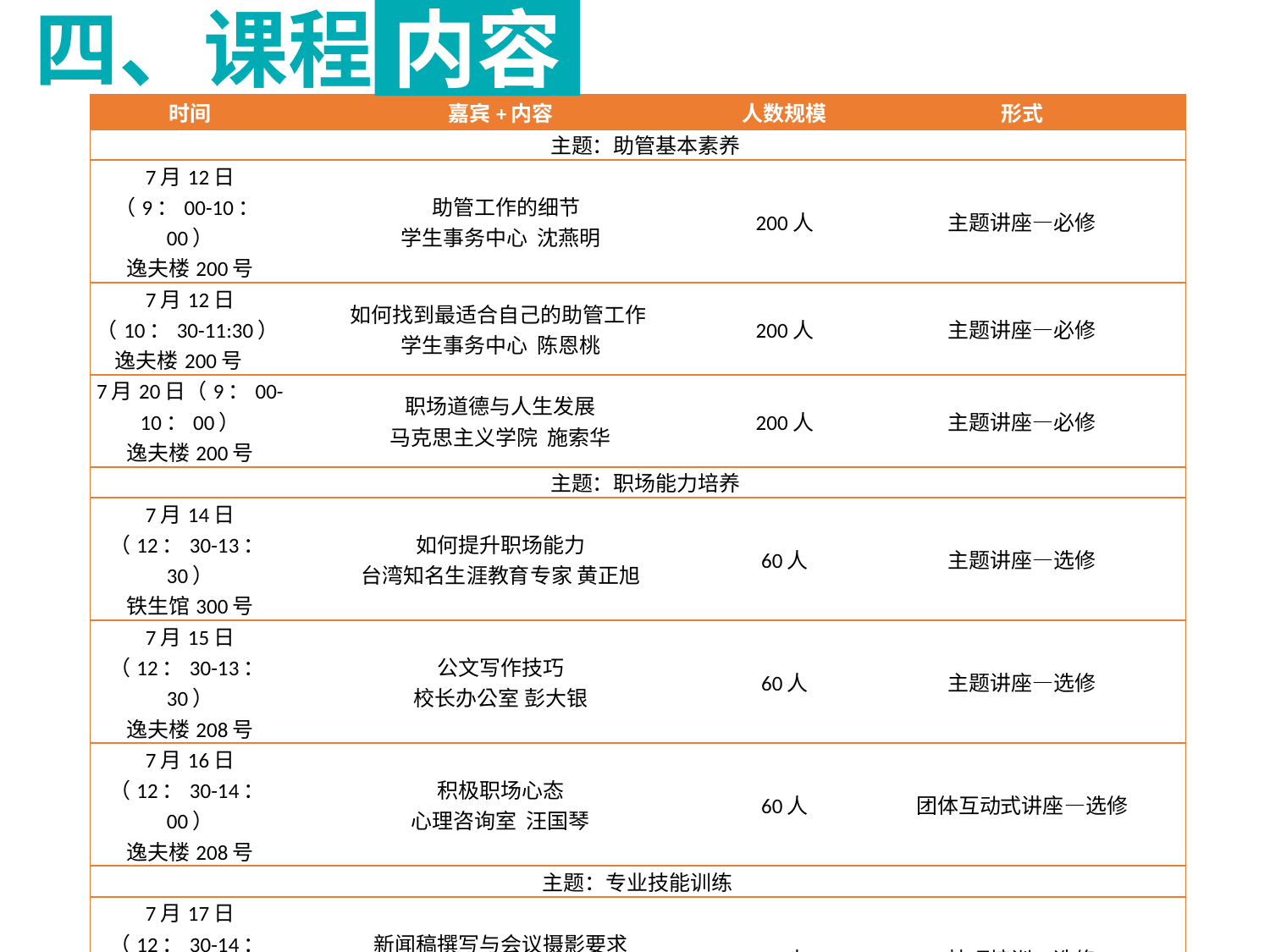

四、课程 内容

| 时间 | 嘉宾+内容 | 人数规模 | 形式 |
| --- | --- | --- | --- |
| 主题：助管基本素养 |  |  |  |
| 7月12日 （9：00-10：00） 逸夫楼200号 | 助管工作的细节 学生事务中心 沈燕明 | 200人 | 主题讲座—必修 |
| 7月12日 （10：30-11:30） 逸夫楼200号 | 如何找到最适合自己的助管工作 学生事务中心 陈恩桃 | 200人 | 主题讲座—必修 |
| 7月20日（9：00-10：00） 逸夫楼200号 | 职场道德与人生发展 马克思主义学院 施索华 | 200人 | 主题讲座—必修 |
| 主题：职场能力培养 |  |  |  |
| 7月14日 （12：30-13：30） 铁生馆300号 | 如何提升职场能力 台湾知名生涯教育专家 黄正旭 | 60人 | 主题讲座—选修 |
| 7月15日 （12：30-13：30） 逸夫楼208号 | 公文写作技巧 校长办公室 彭大银 | 60人 | 主题讲座—选修 |
| 7月16日 （12：30-14：00） 逸夫楼208号 | 积极职场心态 心理咨询室 汪国琴 | 60人 | 团体互动式讲座—选修 |
| 主题：专业技能训练 |  |  |  |
| 7月17日 （12：30-14：00） 逸夫楼208号 | 新闻稿撰写与会议摄影要求 南洋通讯社 | 60人 | 技巧培训—选修 |
| 7月18日 （12：30-14：00） 逸夫楼208号 | 办公软件office进阶教程 思政研究室 沈小丹 | 60人 | 技巧培训—选修 |
| 主题：助管能力分级考试 |  |  |  |
| 7月20日 （10：30-11：30） 逸夫楼200号 | 能力分级考试 | 200人 | 考试 |